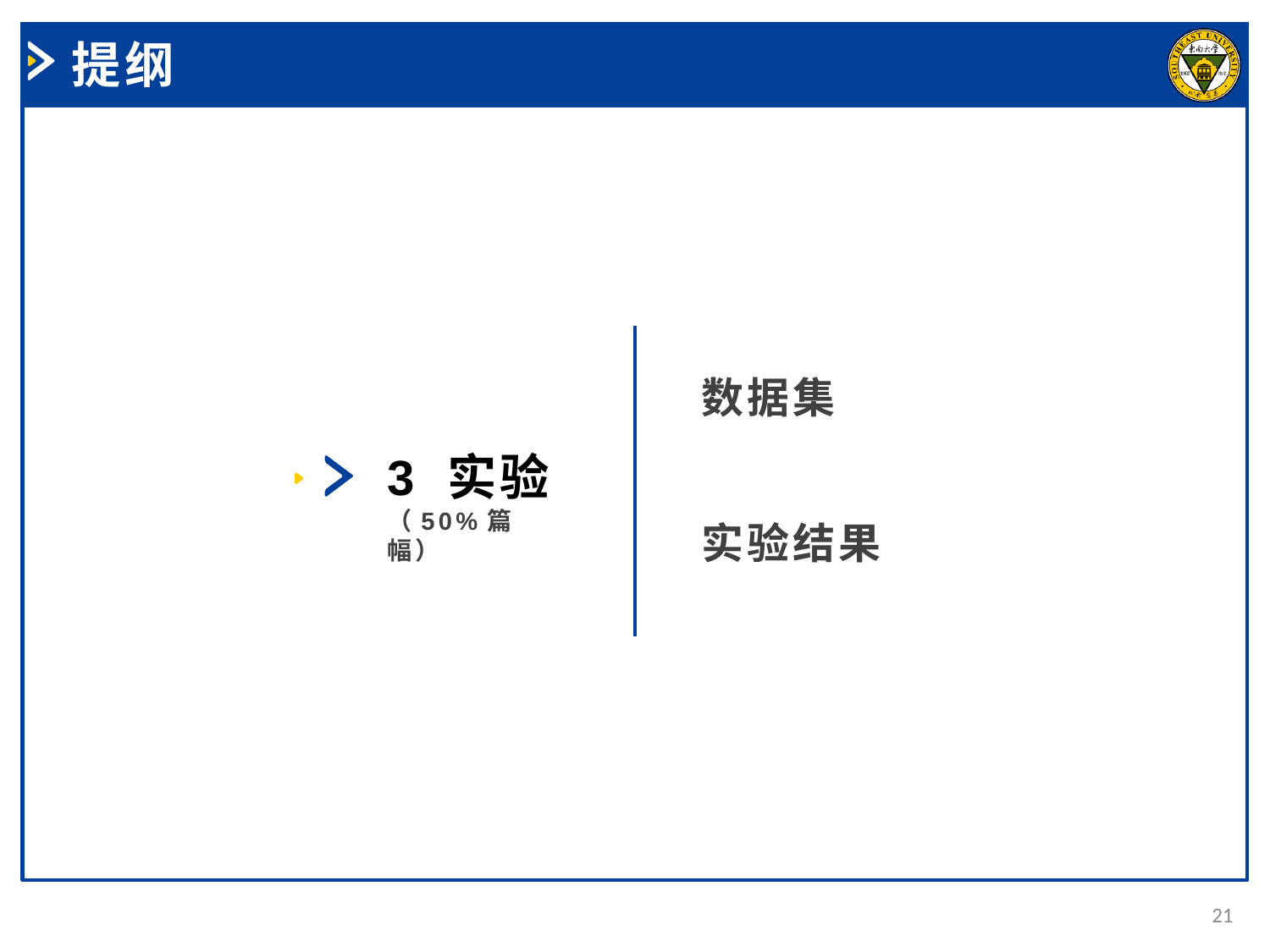

提纲
3 实验
（50%篇幅）

实验结果
数据集
21